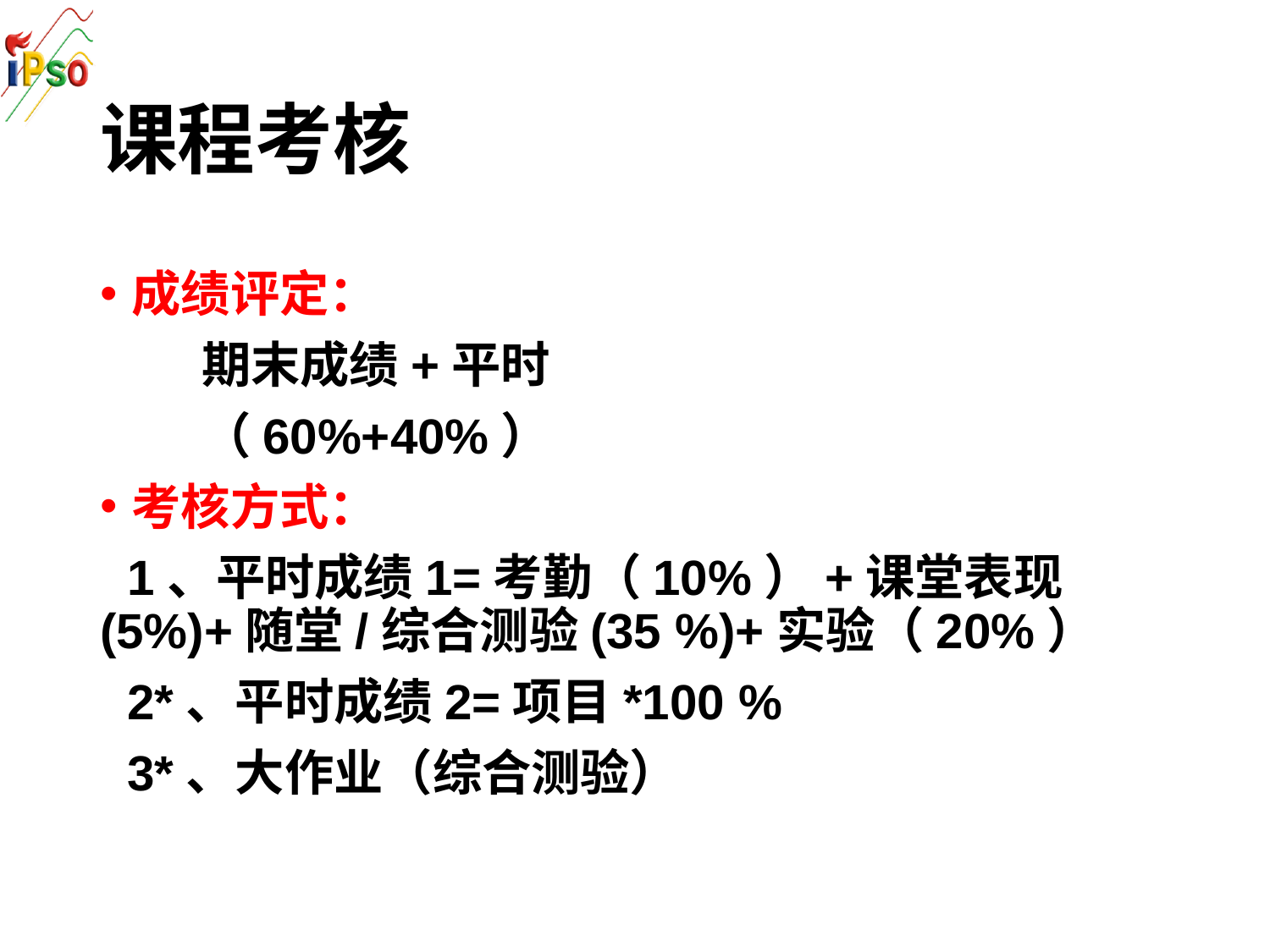

# 课程考核
成绩评定：
        期末成绩+平时
        （60%+40%）
考核方式：
  1、平时成绩1=考勤（10%）+课堂表现(5%)+随堂/综合测验(35 %)+实验（20%）
  2*、平时成绩2=项目*100 %
  3*、大作业（综合测验）